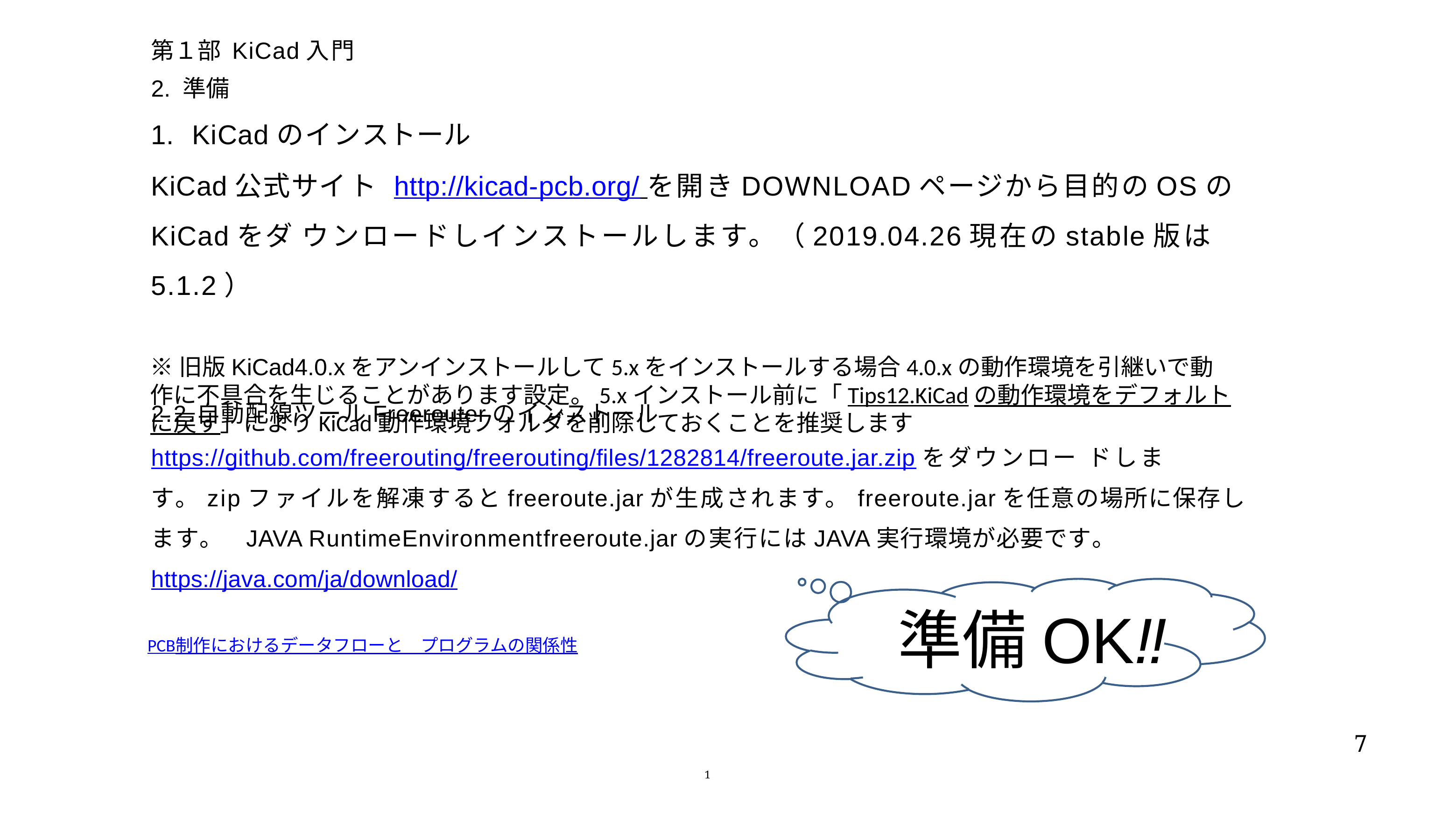

第１部 KiCad入門
2. 準備
KiCadのインストール
KiCad公式サイト http://kicad-pcb.org/ を開きDOWNLOADページから目的のOSのKiCadをダ ウンロードしインストールします。（2019.04.26現在のstable版は5.1.2）

※旧版KiCad4.0.xをアンインストールして5.xをインストールする場合4.0.xの動作環境を引継いで動作に不具合を生じることがあります設定。5.xインストール前に「Tips12.KiCadの動作環境をデフォルトに戻す」によりKiCad動作環境フォルダを削除しておくことを推奨します

2.2.	自動配線ツールFreerouterのインストール
https://github.com/freerouting/freerouting/ﬁles/1282814/freeroute.jar.zipをダウンロー ドします。zipファイルを解凍するとfreeroute.jarが生成されます。freeroute.jarを任意の場所に保存します。  JAVA RuntimeEnvironmentfreeroute.jarの実行にはJAVA実行環境が必要です。 https://java.com/ja/download/

準備OK‼
PCB制作におけるデータフローと　プログラムの関係性
7
1